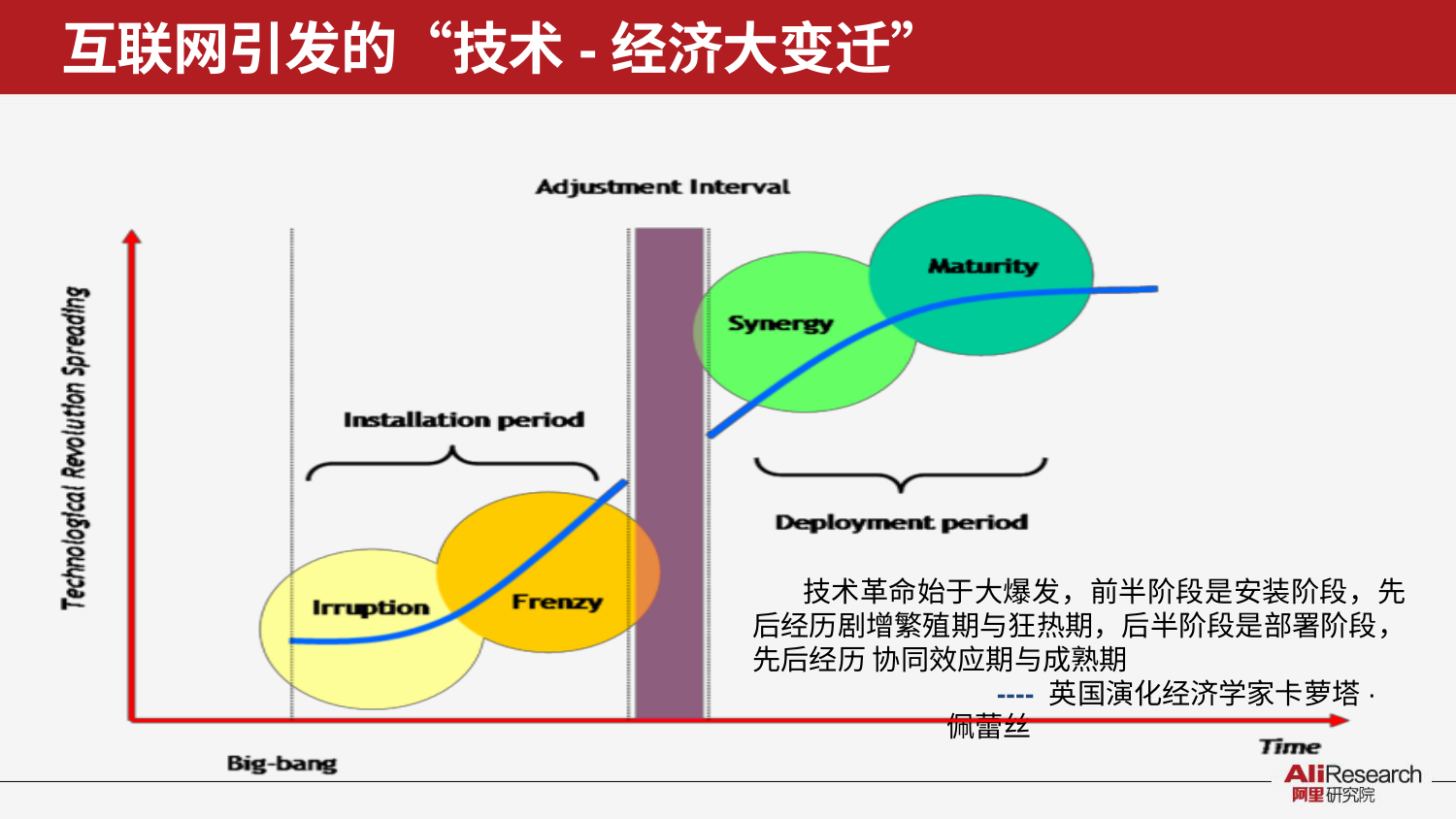

# 互联网引发的“技术-经济大变迁”

技术革命始于大爆发，前半阶段是安装阶段，先 后经历剧增繁殖期与狂热期，后半阶段是部署阶段， 先后经历 协同效应期与成熟期
---- 英国演化经济学家卡萝塔·佩蕾丝